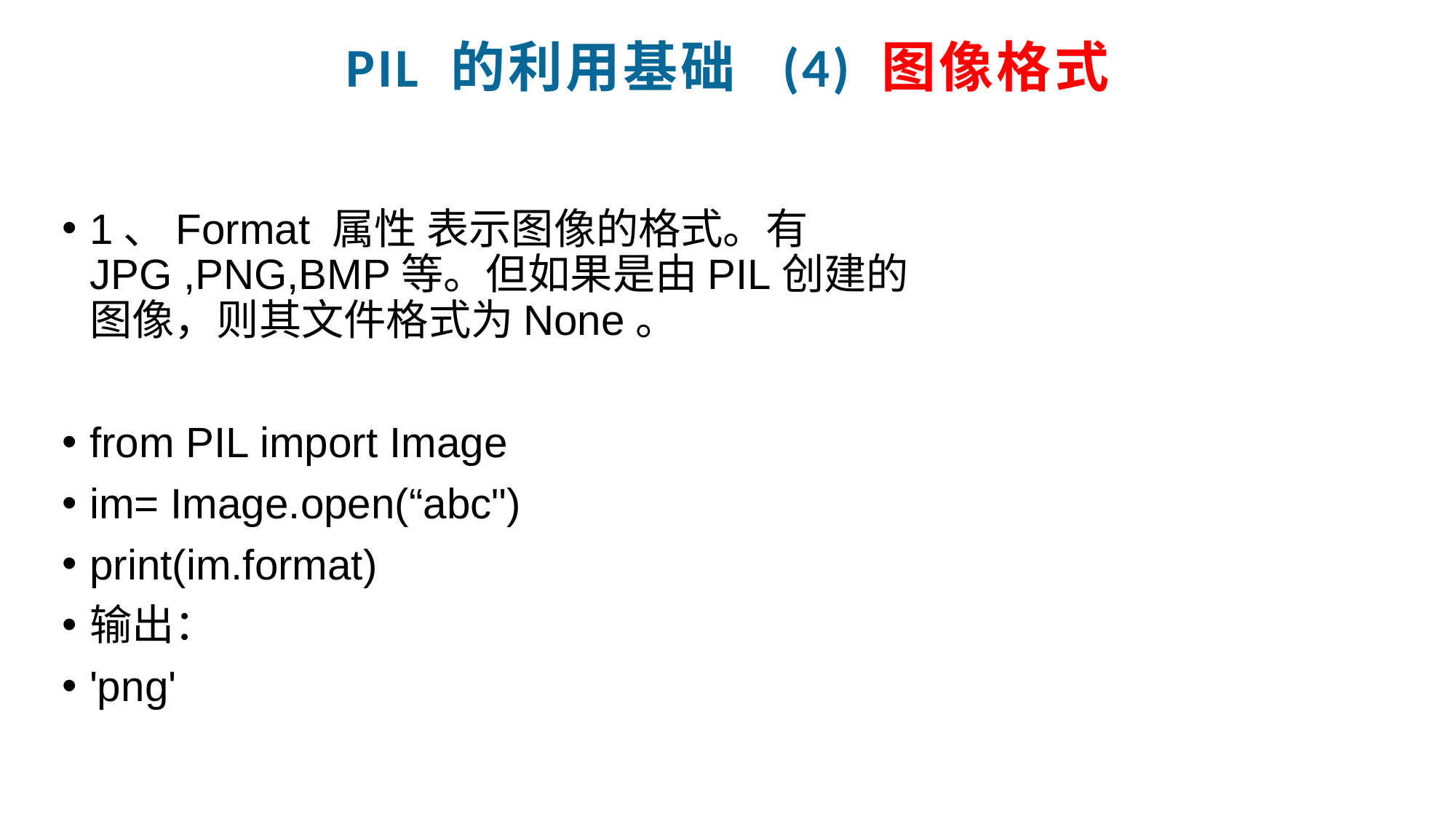

PIL 的利用基础  (4) 图像格式
1、Format 属性 表示图像的格式。有JPG ,PNG,BMP等。但如果是由PIL创建的图像，则其文件格式为None。

from PIL import Image
im= Image.open(“abc")
print(im.format)
输出：
'png'